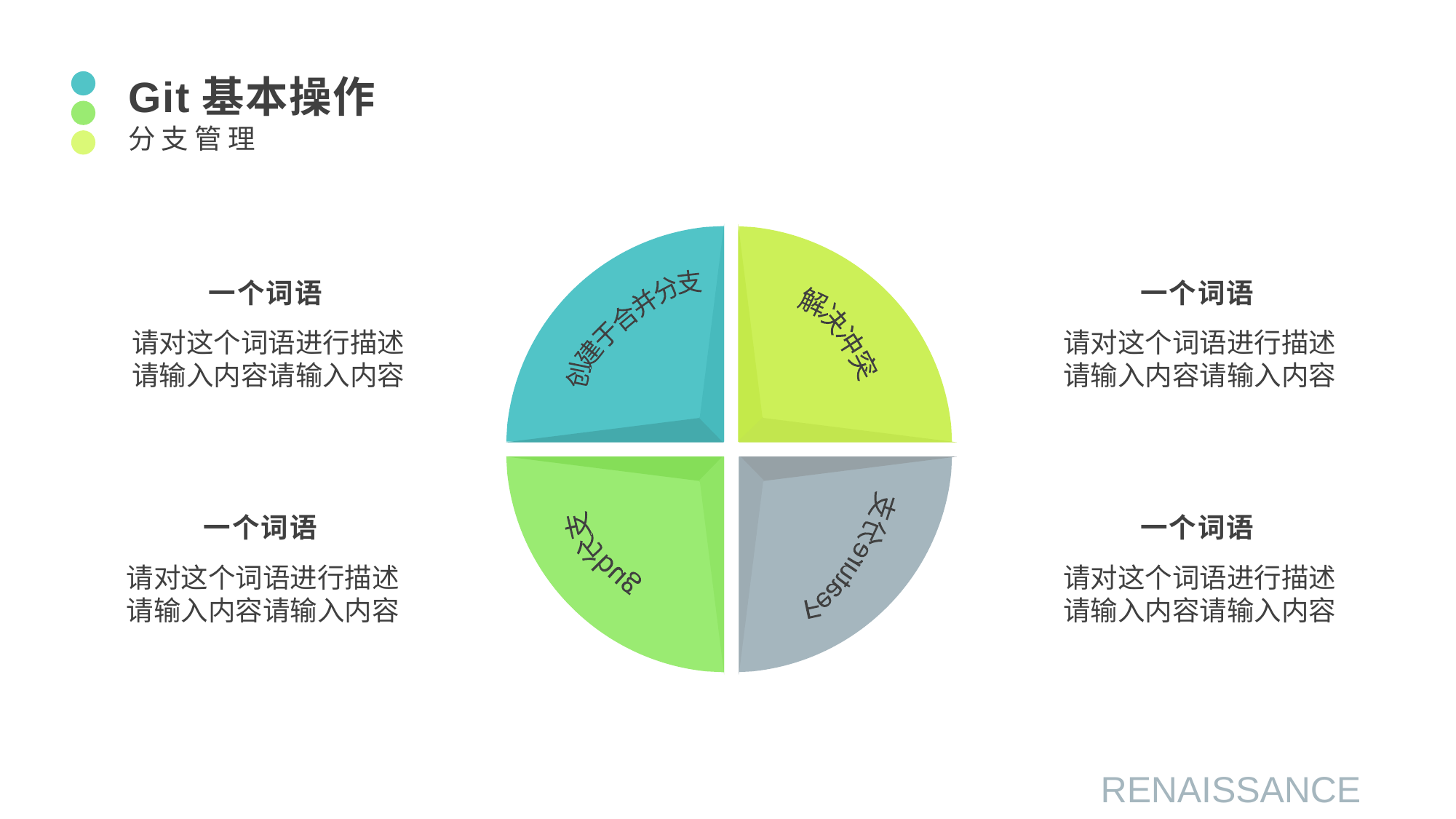

Git基本操作

分支管理

一个词语
请对这个词语进行描述请输入内容请输入内容
一个词语
请对这个词语进行描述请输入内容请输入内容
创建于合并分支

解决冲突

一个词语
请对这个词语进行描述请输入内容请输入内容
一个词语
请对这个词语进行描述请输入内容请输入内容
Feature分支
支分bug

RENAISSANCE